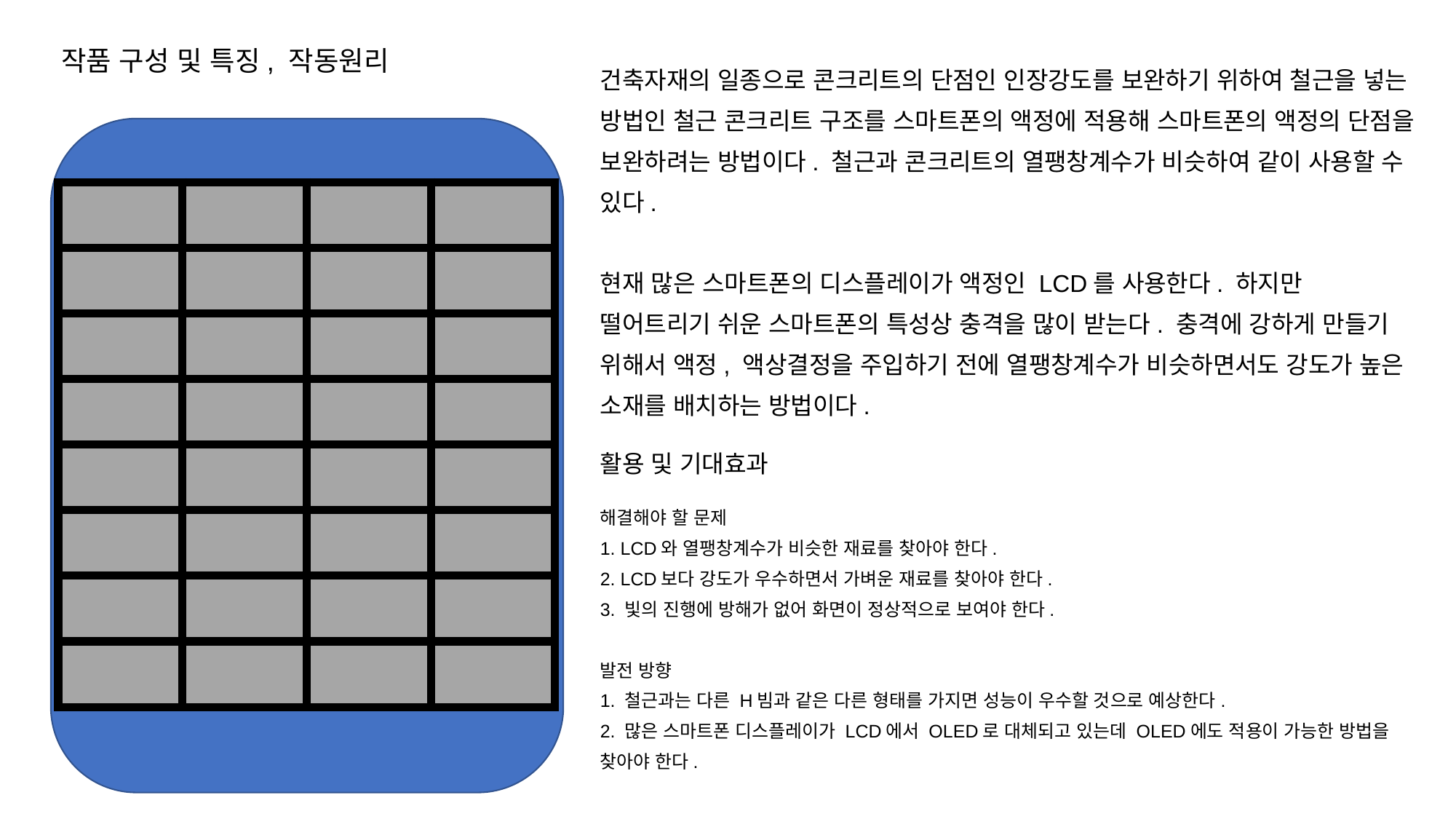

작품 구성 및 특징, 작동원리
건축자재의 일종으로 콘크리트의 단점인 인장강도를 보완하기 위하여 철근을 넣는 방법인 철근 콘크리트 구조를 스마트폰의 액정에 적용해 스마트폰의 액정의 단점을 보완하려는 방법이다. 철근과 콘크리트의 열팽창계수가 비슷하여 같이 사용할 수 있다.

현재 많은 스마트폰의 디스플레이가 액정인 LCD를 사용한다. 하지만 떨어트리기 쉬운 스마트폰의 특성상 충격을 많이 받는다. 충격에 강하게 만들기 위해서 액정, 액상결정을 주입하기 전에 열팽창계수가 비슷하면서도 강도가 높은 소재를 배치하는 방법이다.

활용 및 기대효과

해결해야 할 문제
1. LCD와 열팽창계수가 비슷한 재료를 찾아야 한다.
2. LCD보다 강도가 우수하면서 가벼운 재료를 찾아야 한다.
3. 빛의 진행에 방해가 없어 화면이 정상적으로 보여야 한다.

발전 방향
1. 철근과는 다른 H빔과 같은 다른 형태를 가지면 성능이 우수할 것으로 예상한다.
2. 많은 스마트폰 디스플레이가 LCD에서 OLED로 대체되고 있는데 OLED에도 적용이 가능한 방법을 찾아야 한다.

|  |  |  |  |
| --- | --- | --- | --- |
|  |  |  |  |
|  |  |  |  |
|  |  |  |  |
|  |  |  |  |
|  |  |  |  |
|  |  |  |  |
|  |  |  |  |